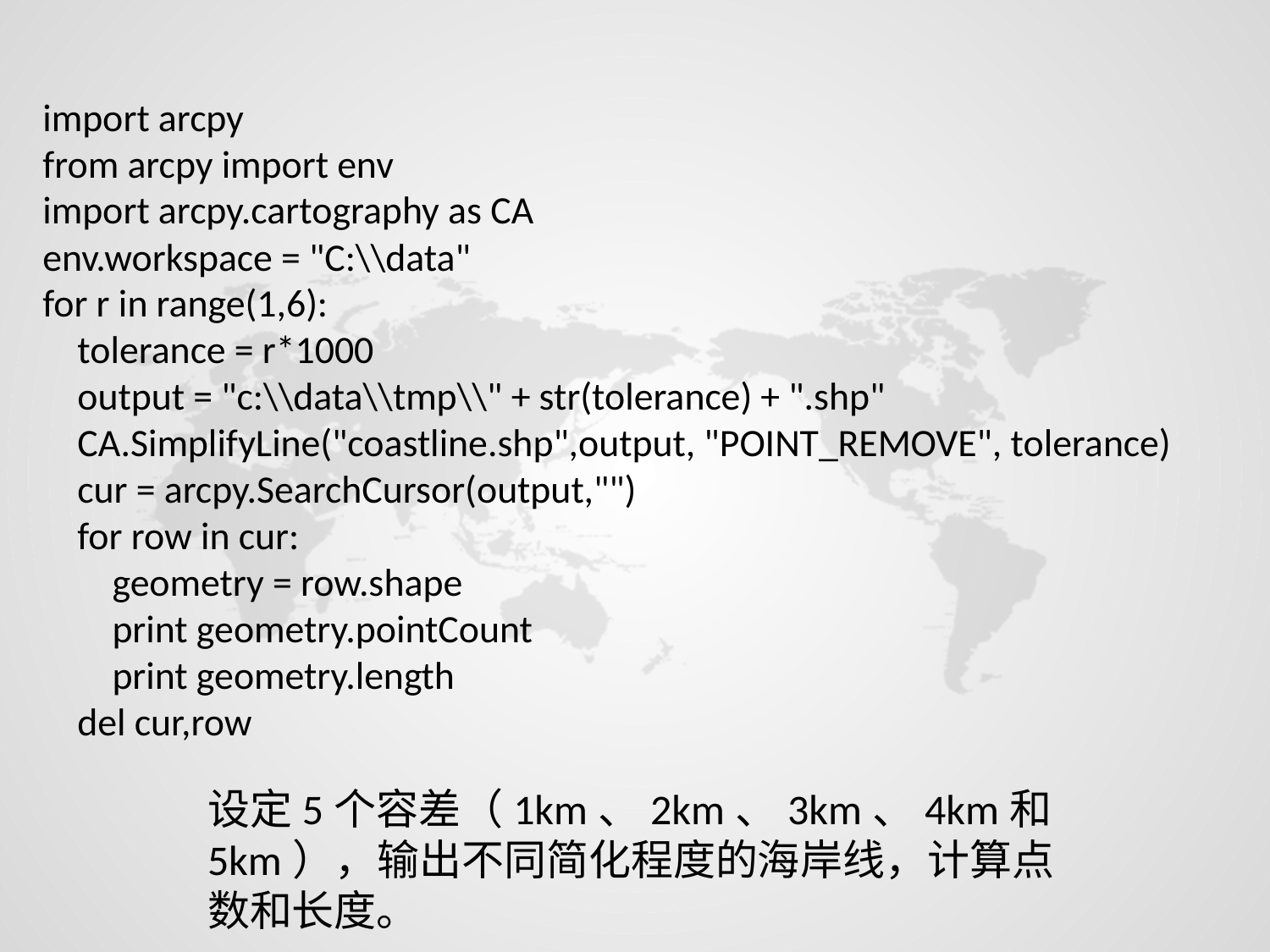

import arcpy
from arcpy import env
import arcpy.cartography as CA
env.workspace = "C:\\data"
for r in range(1,6):
    tolerance = r*1000
    output = "c:\\data\\tmp\\" + str(tolerance) + ".shp"
    CA.SimplifyLine("coastline.shp",output, "POINT_REMOVE", tolerance)
    cur = arcpy.SearchCursor(output,"")
    for row in cur:
        geometry = row.shape
        print geometry.pointCount
        print geometry.length
    del cur,row
设定5个容差（1km、2km、3km、4km和5km），输出不同简化程度的海岸线，计算点数和长度。